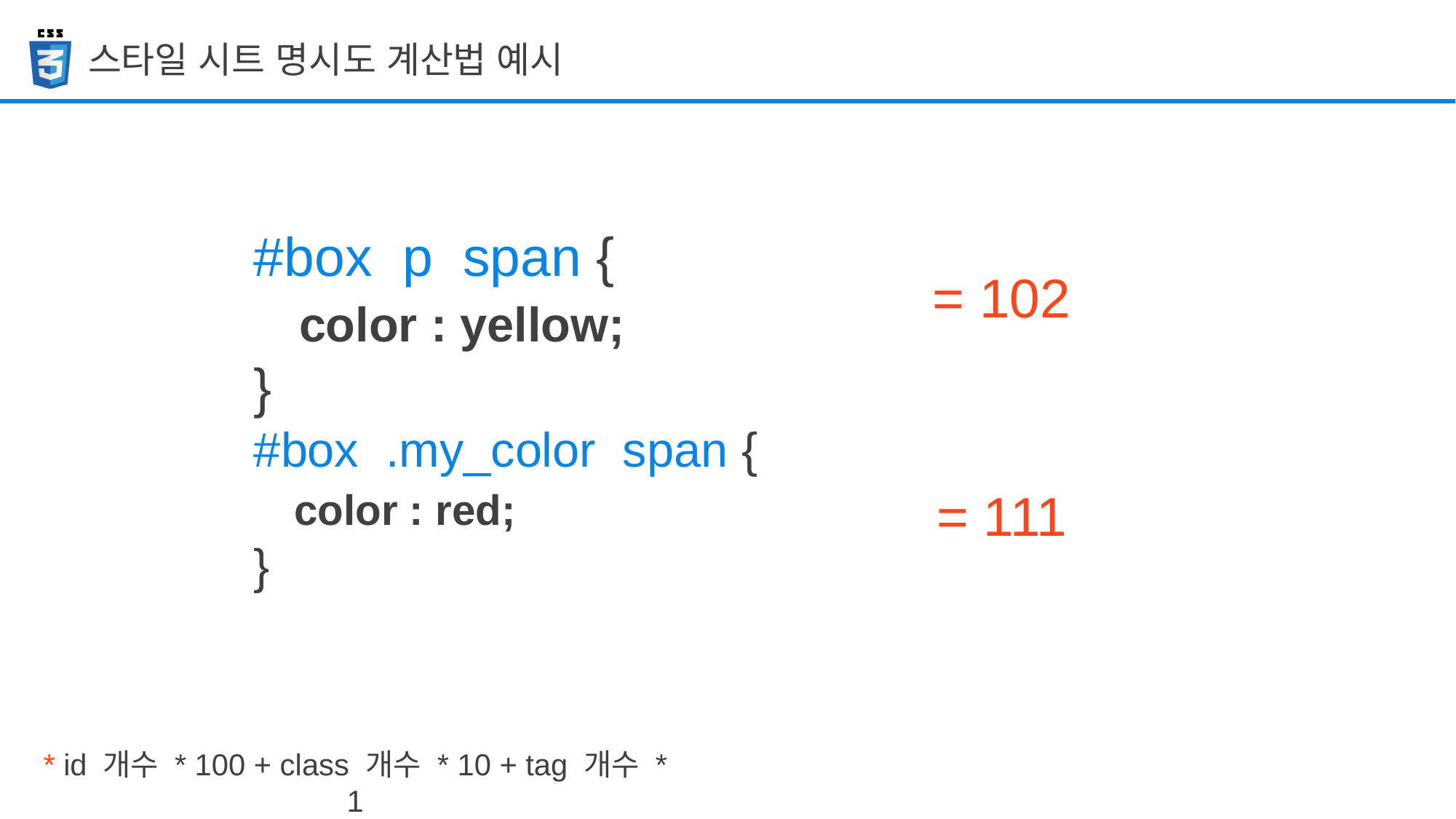

스타일 시트 명시도 계산법 예시
#box  p  span {
   color : yellow;
}
#box  .my_color  span {
   color : red;
}
= 102
= 111
* id 개수 * 100 + class 개수 * 10 + tag 개수 * 1